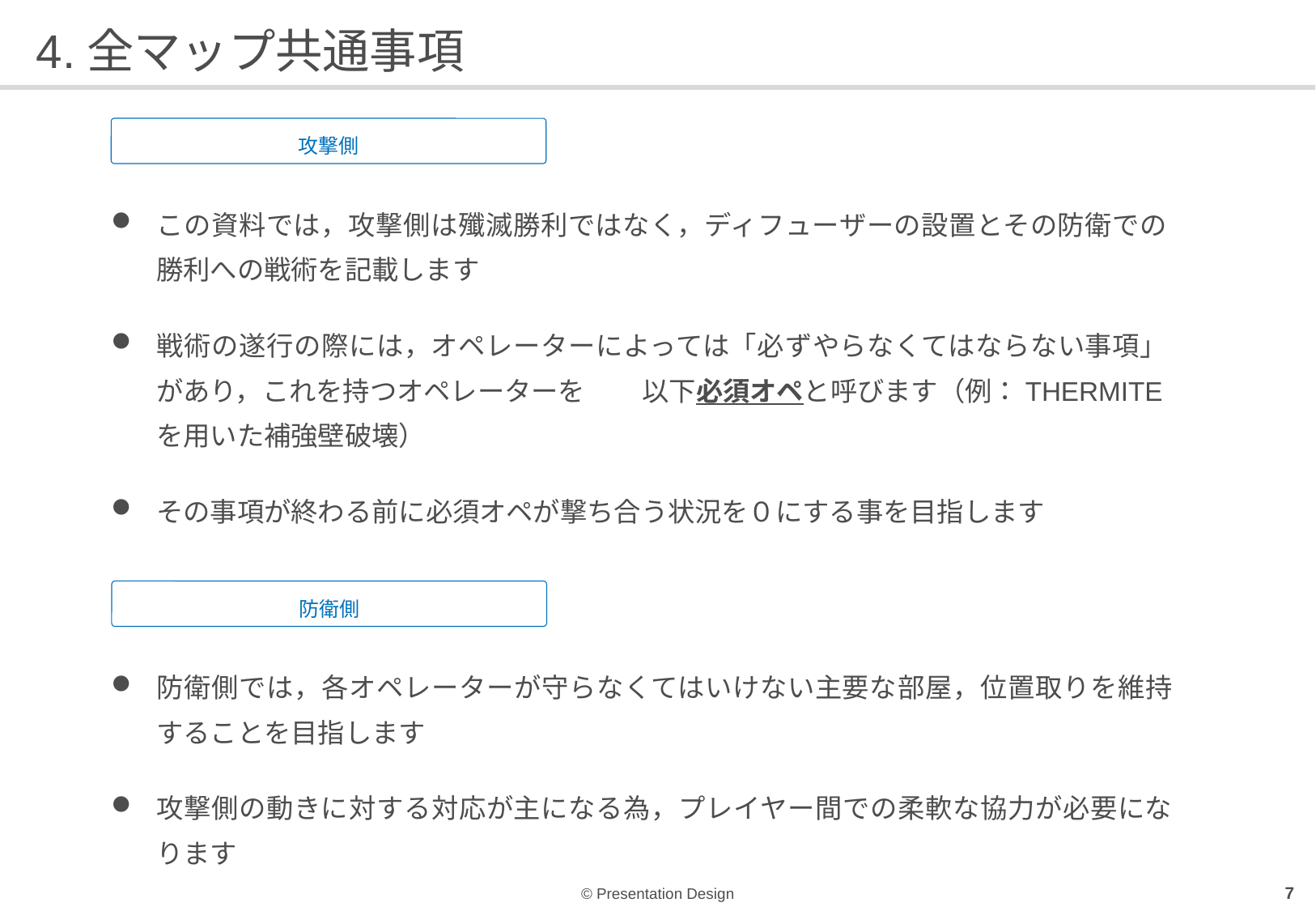

# 4.全マップ共通事項
攻撃側
この資料では，攻撃側は殲滅勝利ではなく，ディフューザーの設置とその防衛での勝利への戦術を記載します
戦術の遂行の際には，オペレーターによっては「必ずやらなくてはならない事項」があり，これを持つオペレーターを	以下必須オペと呼びます（例：THERMITEを用いた補強壁破壊）
その事項が終わる前に必須オペが撃ち合う状況を０にする事を目指します
防衛側
防衛側では，各オペレーターが守らなくてはいけない主要な部屋，位置取りを維持することを目指します
攻撃側の動きに対する対応が主になる為，プレイヤー間での柔軟な協力が必要になります
7